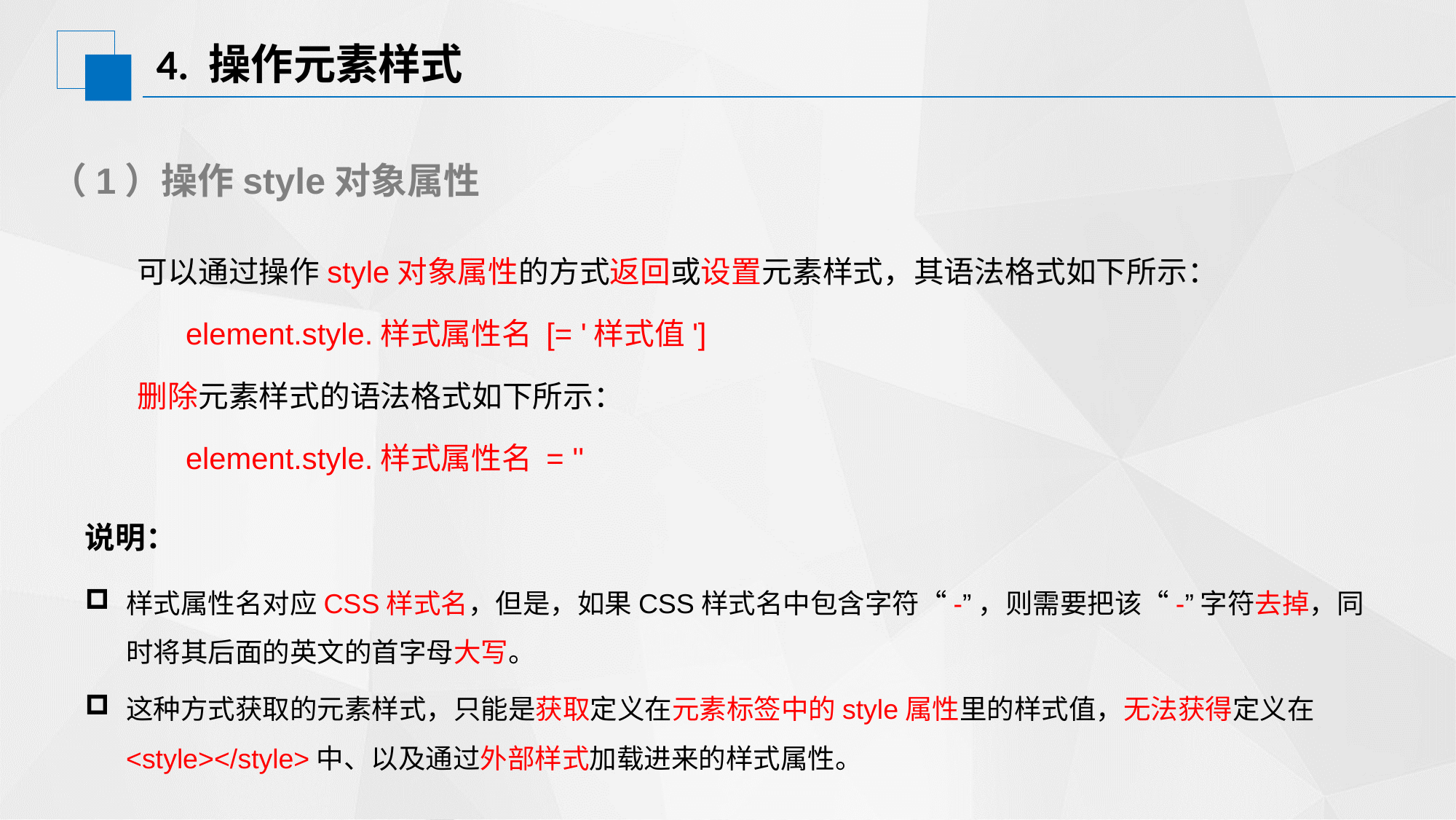

# 4. 操作元素样式
（1）操作style对象属性
        可以通过操作style对象属性的方式返回或设置元素样式，其语法格式如下所示：
	element.style.样式属性名 [= '样式值']
        删除元素样式的语法格式如下所示：
	element.style.样式属性名 = ''
说明：
样式属性名对应CSS样式名，但是，如果CSS样式名中包含字符“-”，则需要把该“-”字符去掉，同时将其后面的英文的首字母大写。
这种方式获取的元素样式，只能是获取定义在元素标签中的style属性里的样式值，无法获得定义在<style></style>中、以及通过外部样式加载进来的样式属性。